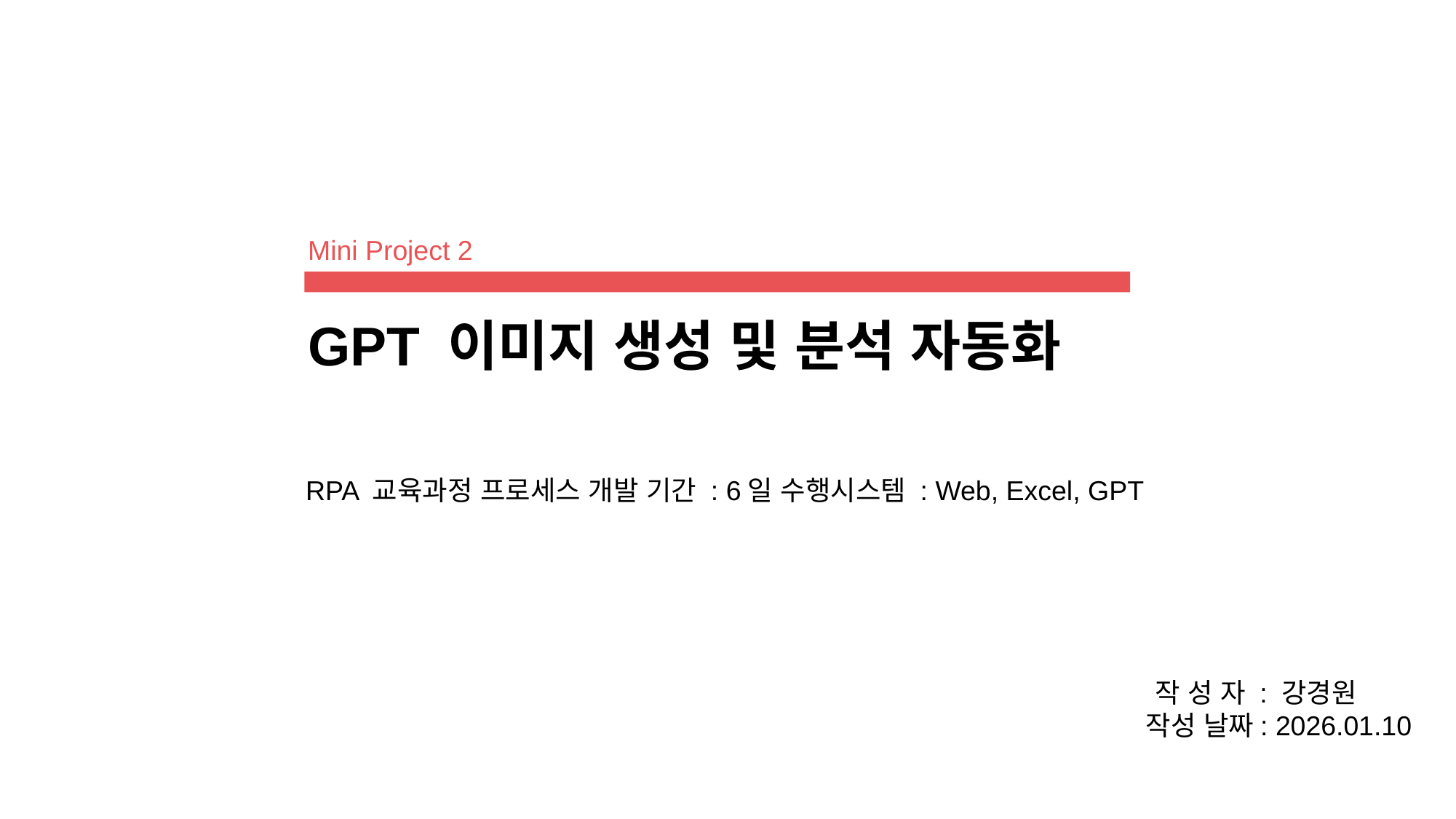

Mini Project 2

GPT 이미지 생성 및 분석 자동화
RPA 교육과정 프로세스 개발 기간 : 6일 수행시스템 : Web, Excel, GPT
 작 성 자 : 강경원
작성 날짜: 2026.01.10